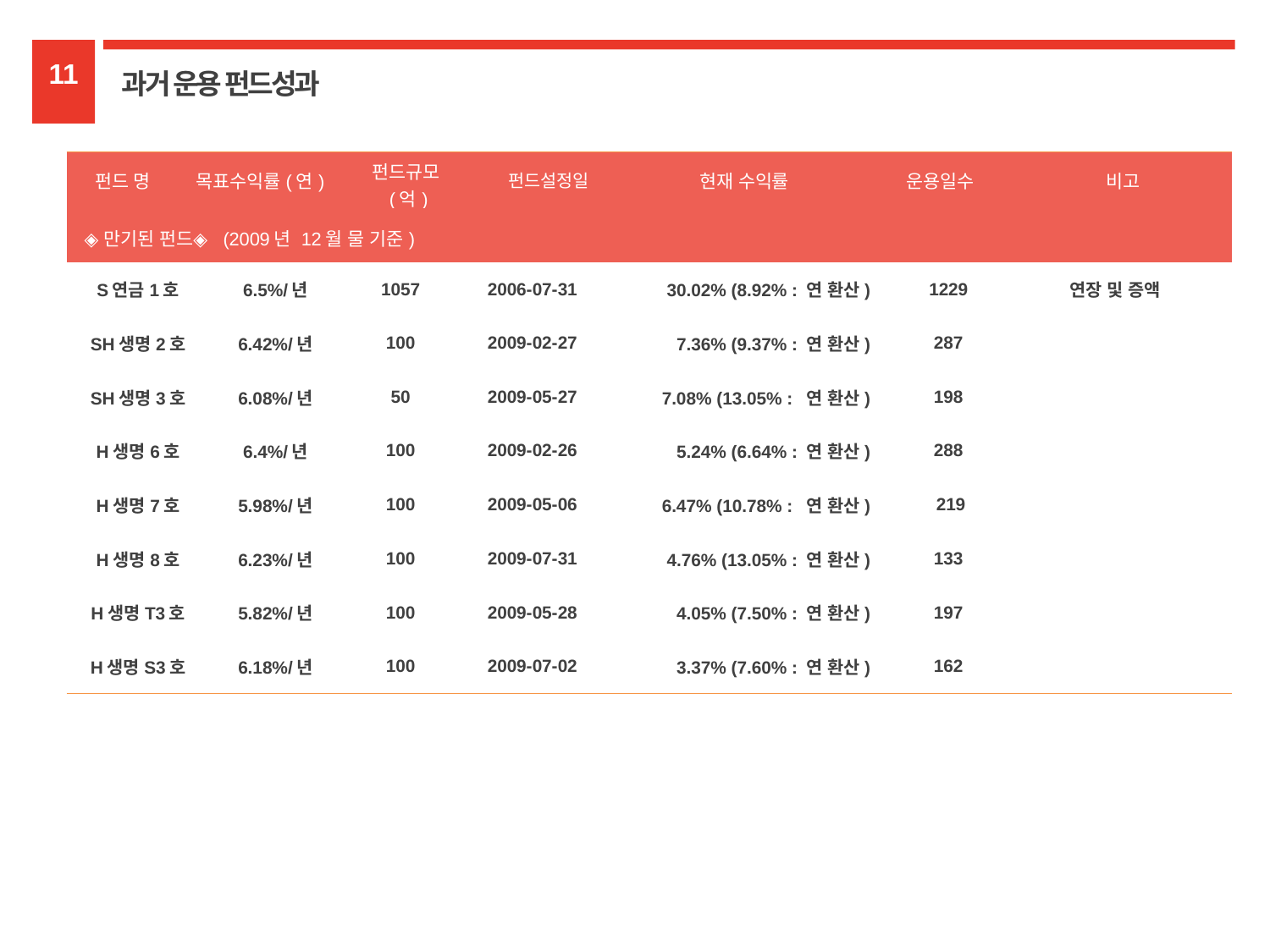

11
과거 운용 펀드성과
| 펀드 명 | 목표수익률(연) |  | 펀드규모(억) |  | 펀드설정일 |  | 현재 수익률 | 운용일수 |  | 비고 |
| --- | --- | --- | --- | --- | --- | --- | --- | --- | --- | --- |
| ◈만기된 펀드◈ (2009년 12월 물 기준) |  |  |  |  |  |  |  |  |  |  |
| S연금1호 |  | 6.5%/년 | 1057 | 2006-07-31 |  | 30.02% (8.92% : 연 환산) |  |  | 1229 | 연장 및 증액 |
| SH생명2호 |  | 6.42%/년 | 100 | 2009-02-27 |  | 7.36% (9.37% : 연 환산) |  |  | 287 |  |
| SH생명3호 |  | 6.08%/년 | 50 | 2009-05-27 |  | 7.08% (13.05% : 연 환산) |  |  | 198 |  |
| H생명6호 |  | 6.4%/년 | 100 | 2009-02-26 |  | 5.24% (6.64% : 연 환산) |  |  | 288 |  |
| H생명7호 |  | 5.98%/년 | 100 | 2009-05-06 |  | 6.47% (10.78% : 연 환산) |  |  | 219 |  |
| H생명8호 |  | 6.23%/년 | 100 | 2009-07-31 |  | 4.76% (13.05% : 연 환산) |  |  | 133 |  |
| H생명T3호 |  | 5.82%/년 | 100 | 2009-05-28 |  | 4.05% (7.50% : 연 환산) |  |  | 197 |  |
| H생명S3호 |  | 6.18%/년 | 100 | 2009-07-02 |  | 3.37% (7.60% : 연 환산) |  |  | 162 |  |